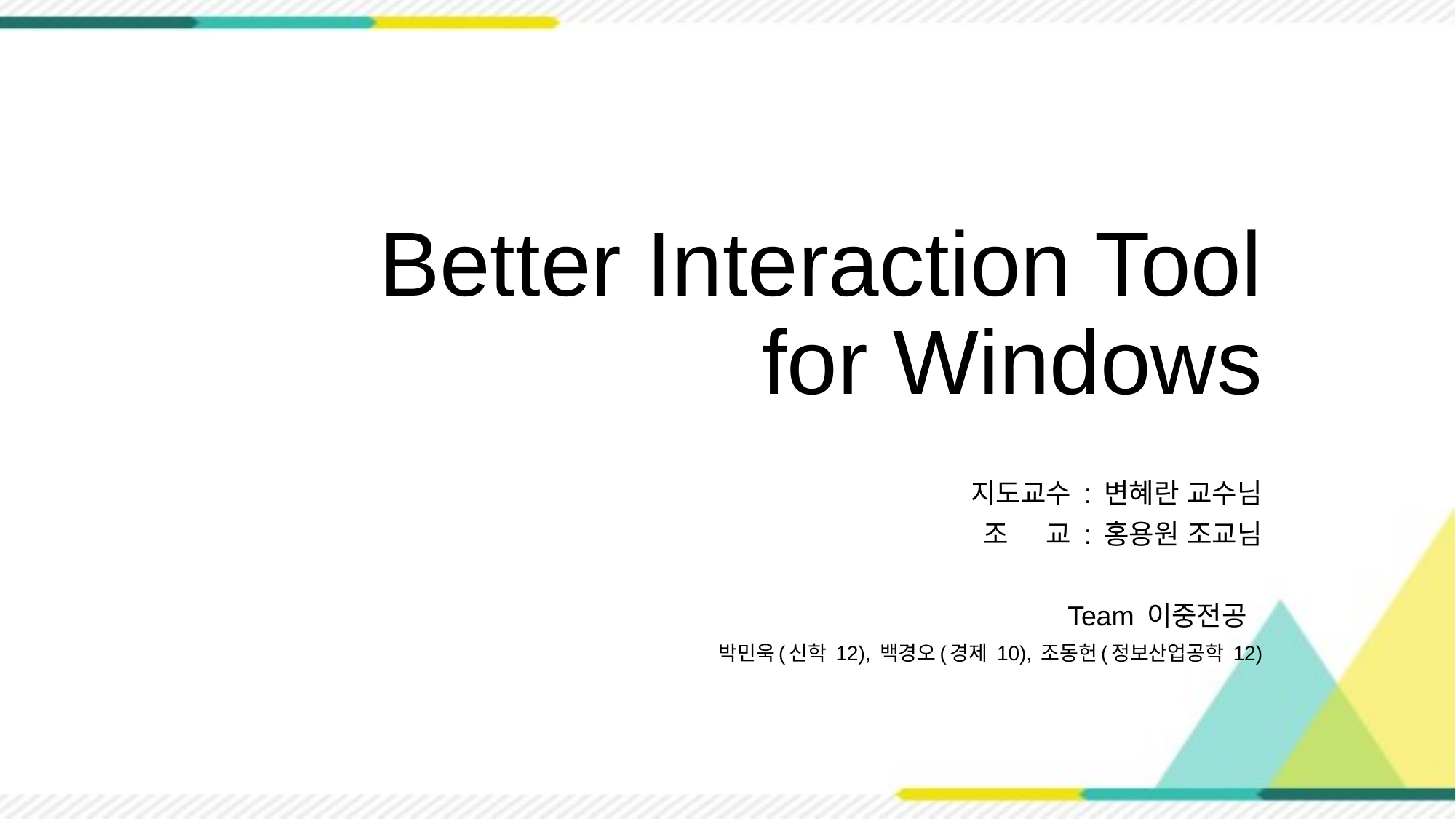

# Better Interaction Tool for Windows
지도교수 : 변혜란 교수님
조     교 : 홍용원 조교님

Team 이중전공
박민욱(신학 12), 백경오(경제 10), 조동헌(정보산업공학 12)